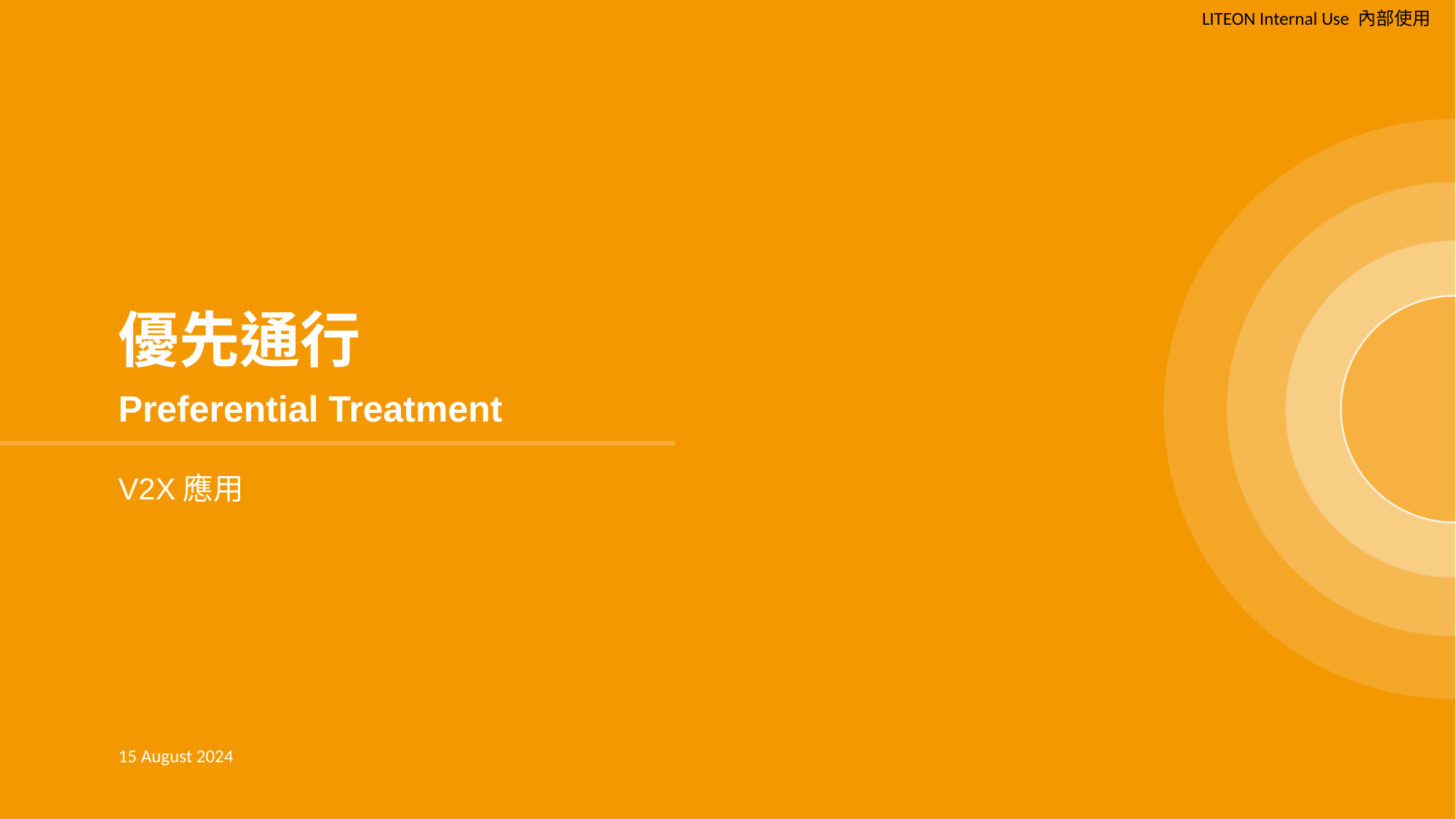

優先通行
Preferential Treatment
# V2X應用
15 August 2024